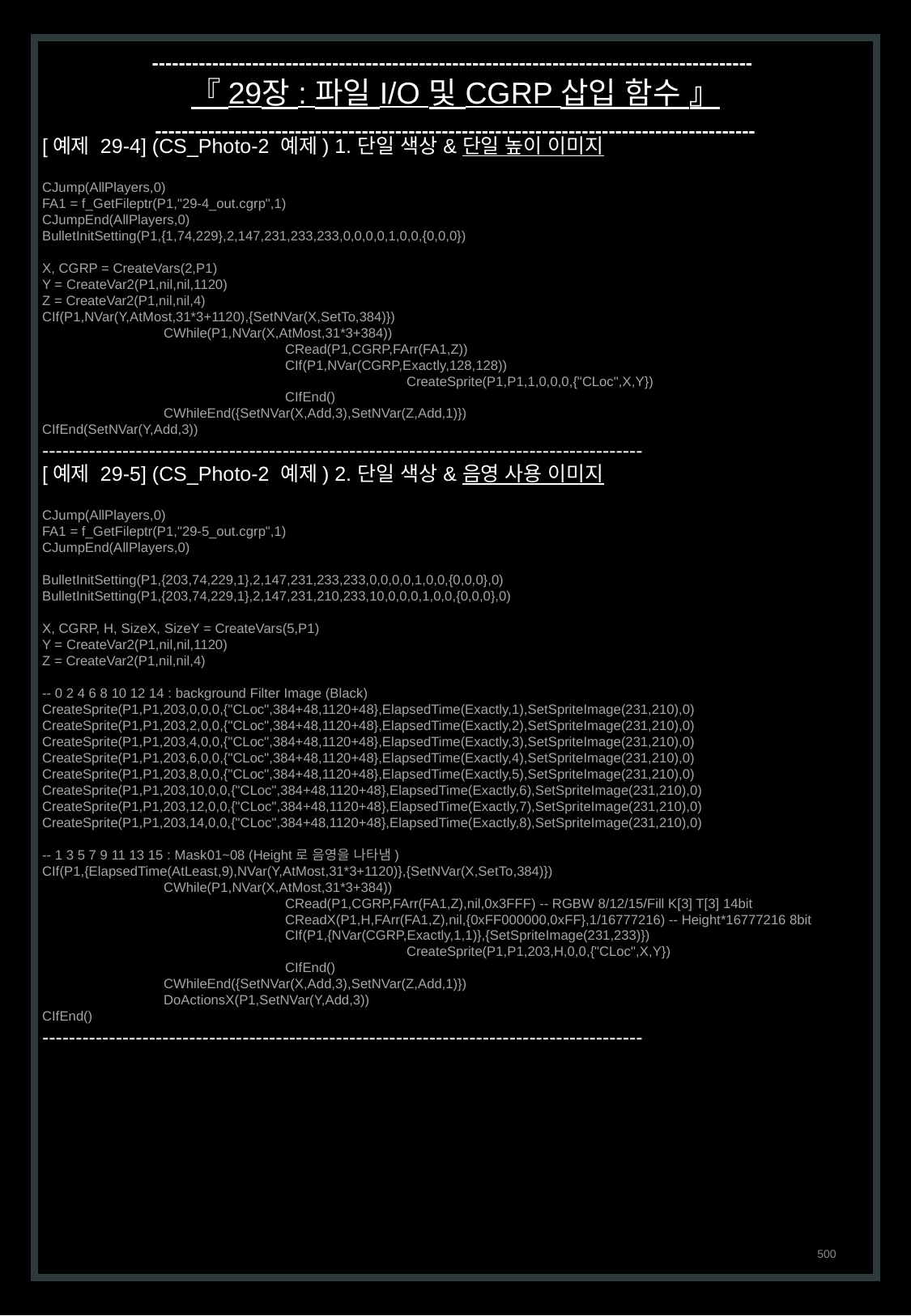

------------------------------------------------------------------------------------------
『 29장 : 파일 I/O 및 CGRP 삽입 함수 』
------------------------------------------------------------------------------------------
[예제 29-4] (CS_Photo-2 예제) 1. 단일 색상 & 단일 높이 이미지

CJump(AllPlayers,0)
FA1 = f_GetFileptr(P1,"29-4_out.cgrp",1)
CJumpEnd(AllPlayers,0)
BulletInitSetting(P1,{1,74,229},2,147,231,233,233,0,0,0,0,1,0,0,{0,0,0})

X, CGRP = CreateVars(2,P1)
Y = CreateVar2(P1,nil,nil,1120)
Z = CreateVar2(P1,nil,nil,4)
CIf(P1,NVar(Y,AtMost,31*3+1120),{SetNVar(X,SetTo,384)})
	CWhile(P1,NVar(X,AtMost,31*3+384))
		CRead(P1,CGRP,FArr(FA1,Z))
		CIf(P1,NVar(CGRP,Exactly,128,128))
			CreateSprite(P1,P1,1,0,0,0,{"CLoc",X,Y})
		CIfEnd()
	CWhileEnd({SetNVar(X,Add,3),SetNVar(Z,Add,1)})
CIfEnd(SetNVar(Y,Add,3))
------------------------------------------------------------------------------------------
[예제 29-5] (CS_Photo-2 예제) 2. 단일 색상 & 음영 사용 이미지

CJump(AllPlayers,0)
FA1 = f_GetFileptr(P1,"29-5_out.cgrp",1)
CJumpEnd(AllPlayers,0)

BulletInitSetting(P1,{203,74,229,1},2,147,231,233,233,0,0,0,0,1,0,0,{0,0,0},0)
BulletInitSetting(P1,{203,74,229,1},2,147,231,210,233,10,0,0,0,1,0,0,{0,0,0},0)

X, CGRP, H, SizeX, SizeY = CreateVars(5,P1)
Y = CreateVar2(P1,nil,nil,1120)
Z = CreateVar2(P1,nil,nil,4)

-- 0 2 4 6 8 10 12 14 : background Filter Image (Black)
CreateSprite(P1,P1,203,0,0,0,{"CLoc",384+48,1120+48},ElapsedTime(Exactly,1),SetSpriteImage(231,210),0)
CreateSprite(P1,P1,203,2,0,0,{"CLoc",384+48,1120+48},ElapsedTime(Exactly,2),SetSpriteImage(231,210),0)
CreateSprite(P1,P1,203,4,0,0,{"CLoc",384+48,1120+48},ElapsedTime(Exactly,3),SetSpriteImage(231,210),0)
CreateSprite(P1,P1,203,6,0,0,{"CLoc",384+48,1120+48},ElapsedTime(Exactly,4),SetSpriteImage(231,210),0)
CreateSprite(P1,P1,203,8,0,0,{"CLoc",384+48,1120+48},ElapsedTime(Exactly,5),SetSpriteImage(231,210),0)
CreateSprite(P1,P1,203,10,0,0,{"CLoc",384+48,1120+48},ElapsedTime(Exactly,6),SetSpriteImage(231,210),0)
CreateSprite(P1,P1,203,12,0,0,{"CLoc",384+48,1120+48},ElapsedTime(Exactly,7),SetSpriteImage(231,210),0)
CreateSprite(P1,P1,203,14,0,0,{"CLoc",384+48,1120+48},ElapsedTime(Exactly,8),SetSpriteImage(231,210),0)

-- 1 3 5 7 9 11 13 15 : Mask01~08 (Height로 음영을 나타냄)
CIf(P1,{ElapsedTime(AtLeast,9),NVar(Y,AtMost,31*3+1120)},{SetNVar(X,SetTo,384)})
	CWhile(P1,NVar(X,AtMost,31*3+384))
		CRead(P1,CGRP,FArr(FA1,Z),nil,0x3FFF) -- RGBW 8/12/15/Fill K[3] T[3] 14bit
		CReadX(P1,H,FArr(FA1,Z),nil,{0xFF000000,0xFF},1/16777216) -- Height*16777216 8bit
		CIf(P1,{NVar(CGRP,Exactly,1,1)},{SetSpriteImage(231,233)})
			CreateSprite(P1,P1,203,H,0,0,{"CLoc",X,Y})
		CIfEnd()
	CWhileEnd({SetNVar(X,Add,3),SetNVar(Z,Add,1)})
	DoActionsX(P1,SetNVar(Y,Add,3))
CIfEnd()
------------------------------------------------------------------------------------------

500